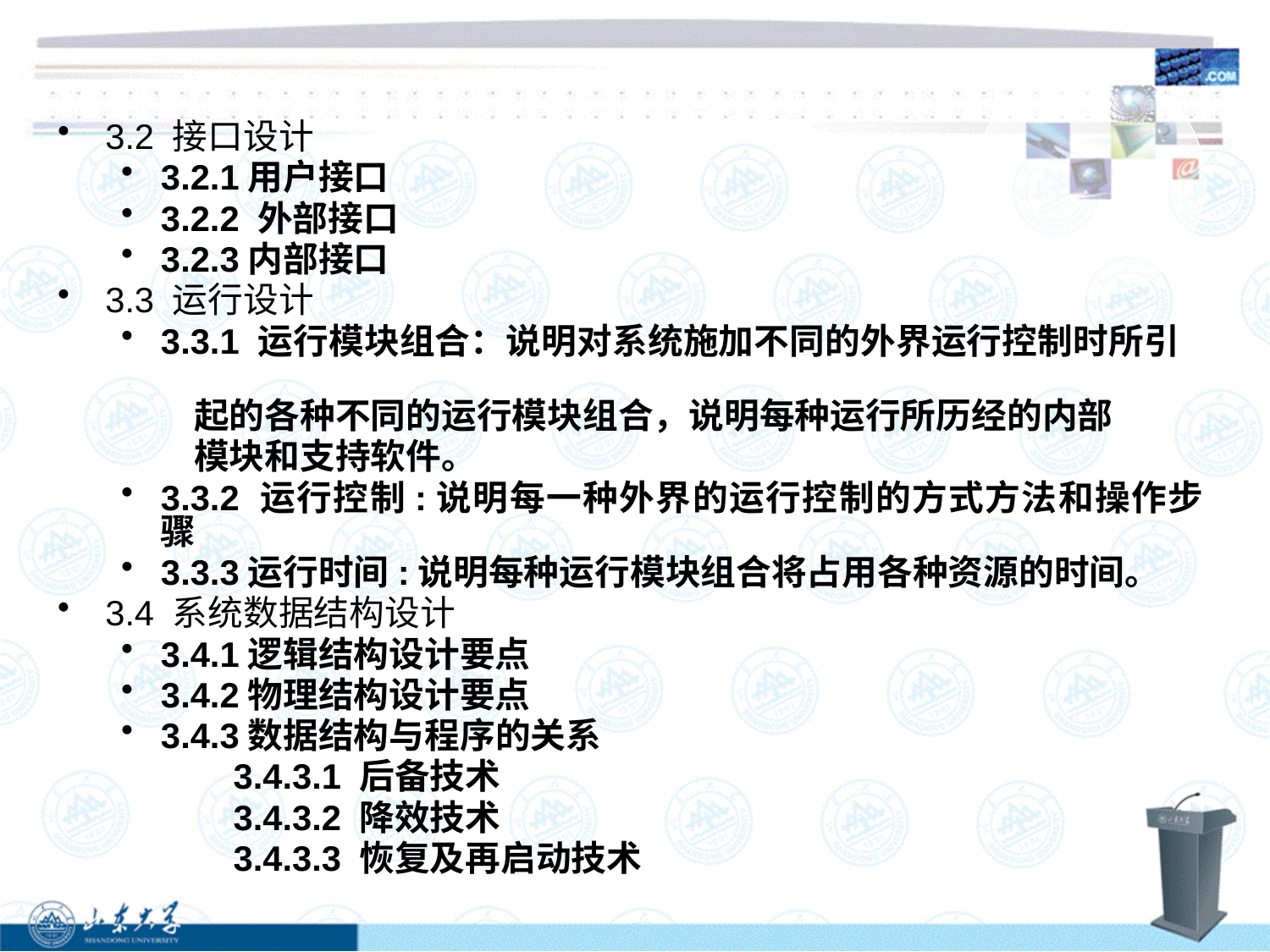

3.2 接口设计
3.2.1用户接口
3.2.2 外部接口
3.2.3内部接口
3.3 运行设计
3.3.1 运行模块组合：说明对系统施加不同的外界运行控制时所引
        起的各种不同的运行模块组合，说明每种运行所历经的内部
        模块和支持软件。
3.3.2 运行控制:说明每一种外界的运行控制的方式方法和操作步骤
3.3.3运行时间:说明每种运行模块组合将占用各种资源的时间。
3.4 系统数据结构设计
3.4.1逻辑结构设计要点
3.4.2物理结构设计要点
3.4.3数据结构与程序的关系
     3.4.3.1 后备技术
     3.4.3.2 降效技术
     3.4.3.3 恢复及再启动技术